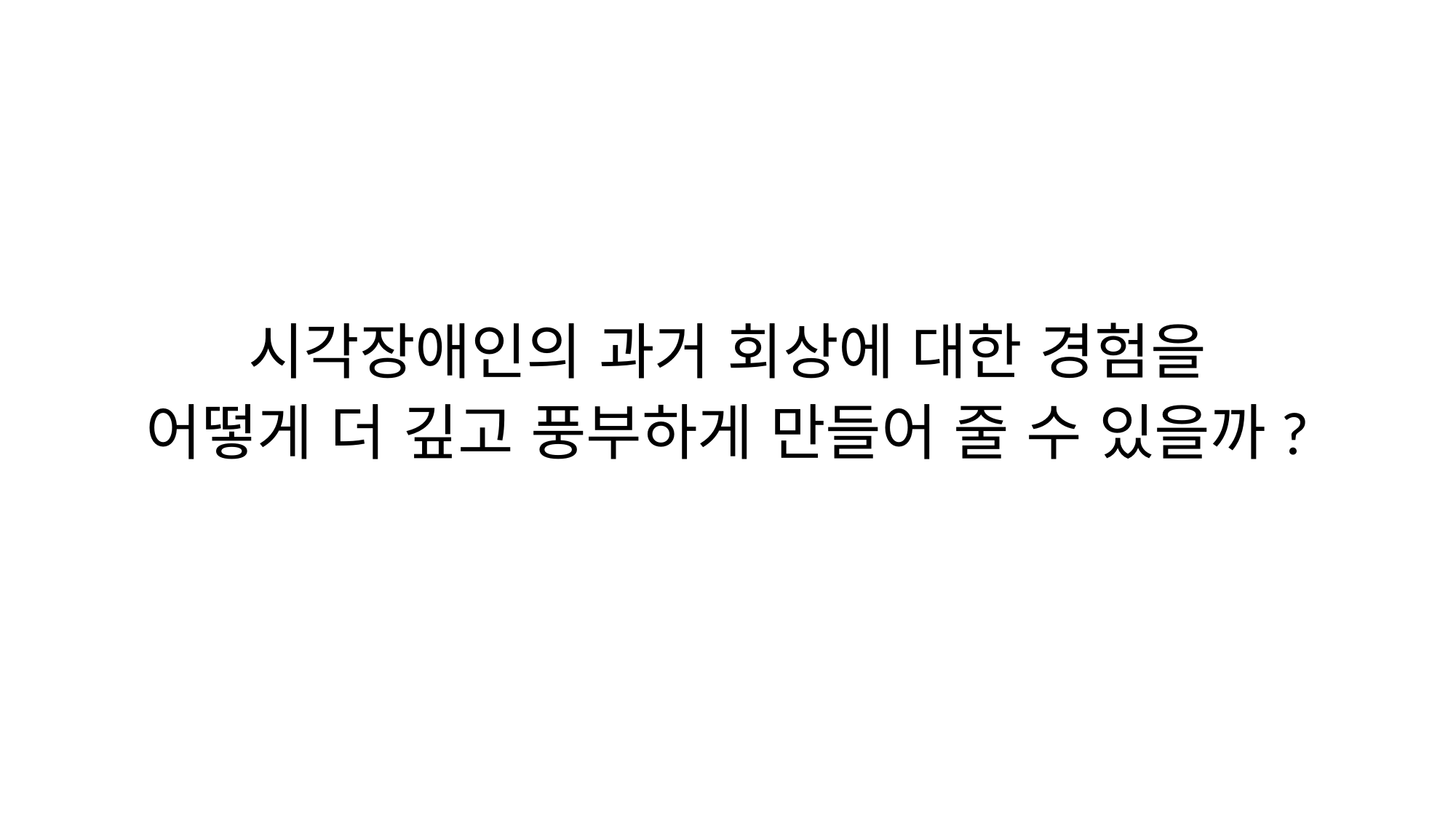

시각장애인의 과거 회상에 대한 경험을
어떻게 더 깊고 풍부하게 만들어 줄 수 있을까?